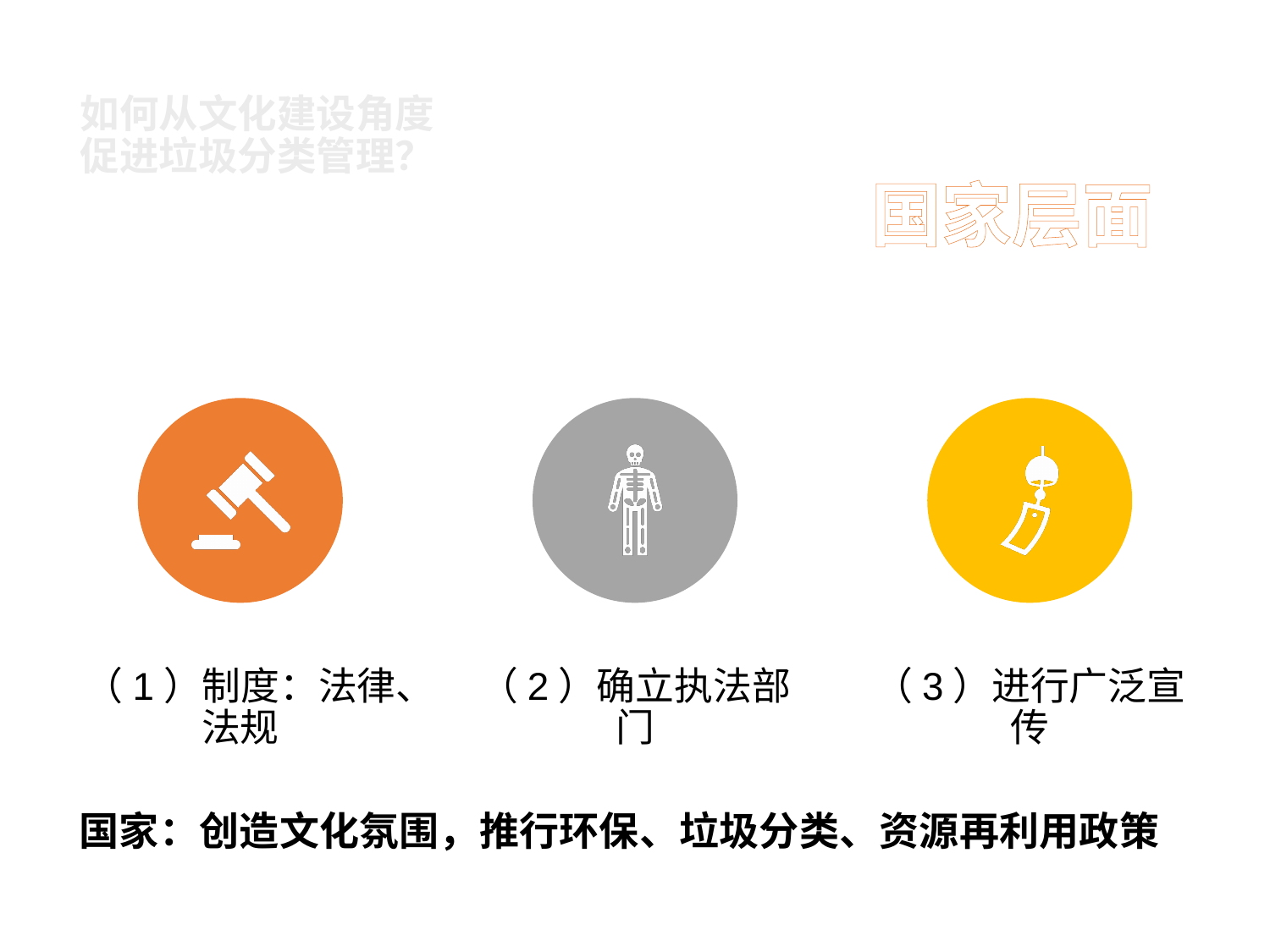

# 如何从文化建设角度 促进垃圾分类管理？
国家层面
（1）制度：法律、法规
（2）确立执法部门
（3）进行广泛宣传
国家：创造文化氛围，推行环保、垃圾分类、资源再利用政策